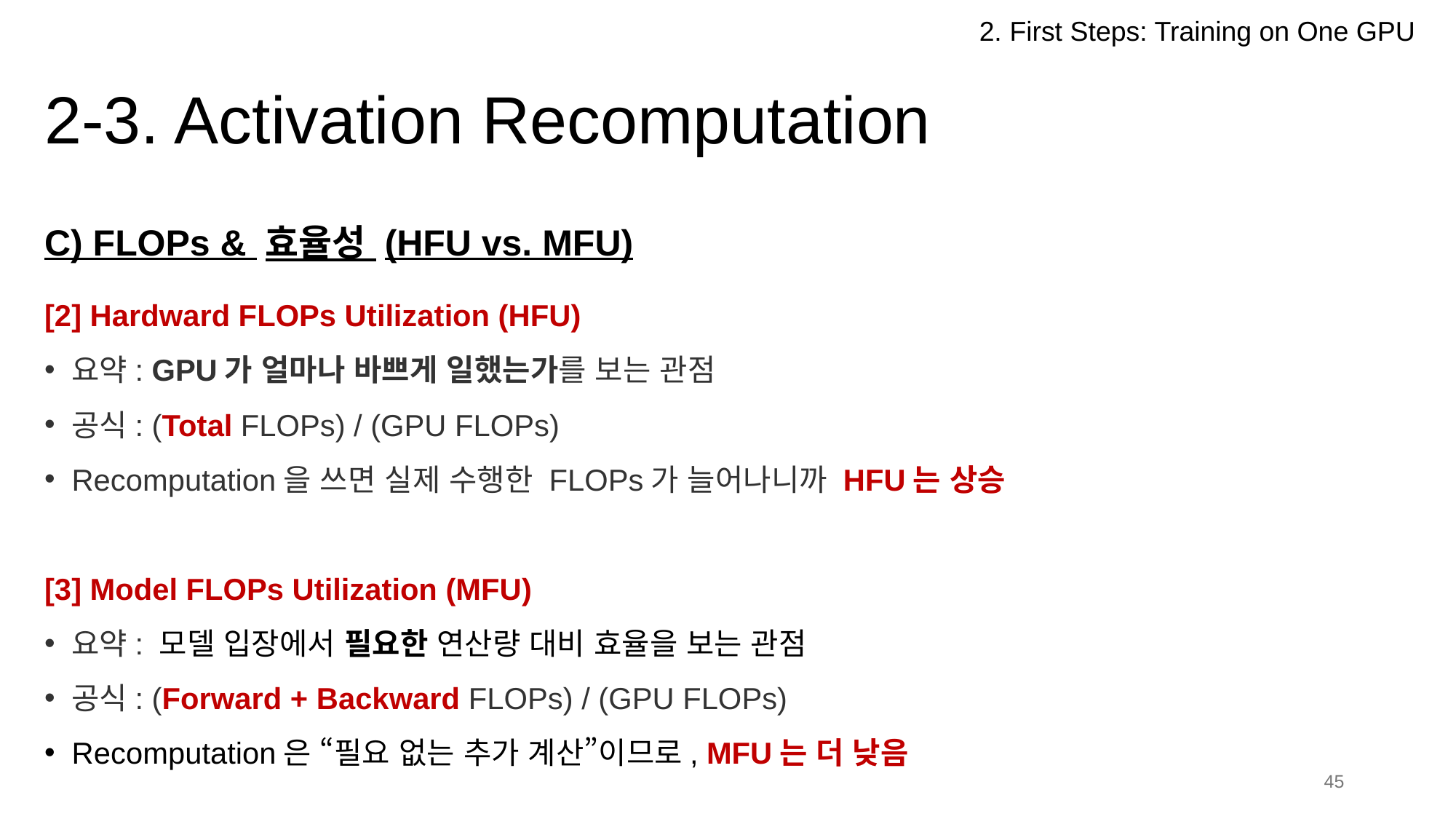

2. First Steps: Training on One GPU
# 2-3. Activation Recomputation
C) FLOPs & 효율성 (HFU vs. MFU)
[2] Hardward FLOPs Utilization (HFU)
요약: GPU가 얼마나 바쁘게 일했는가를 보는 관점
공식: (Total FLOPs) / (GPU FLOPs)
Recomputation을 쓰면 실제 수행한 FLOPs가 늘어나니까 HFU는 상승

[3] Model FLOPs Utilization (MFU)
요약: 모델 입장에서 필요한 연산량 대비 효율을 보는 관점
공식: (Forward + Backward FLOPs) / (GPU FLOPs)
Recomputation은 “필요 없는 추가 계산”이므로, MFU는 더 낮음
45